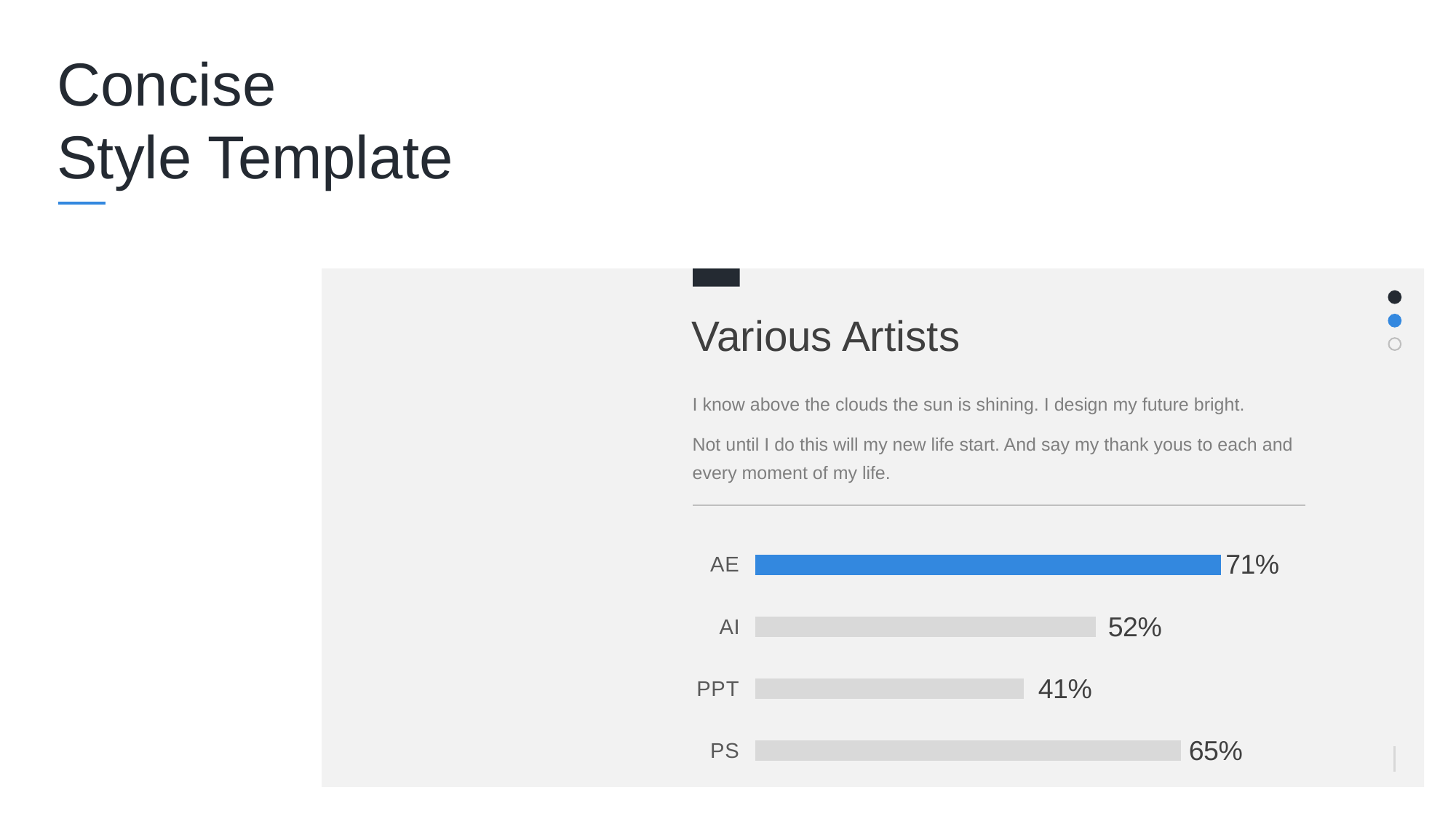

Concise
Style Template

Various Artists

I know above the clouds the sun is shining. I design my future bright.
Not until I do this will my new life start. And say my thank yous to each and every moment of my life.

### Chart

| Category | 系列 1 | 系列 2 |
|---|---|---|
| PS   | 0.65 | 0.35 |
| PPT   | 0.41 | 0.59 |
| AI   | 0.52 | 0.48 |
| AE   | 0.71 | 0.29 |